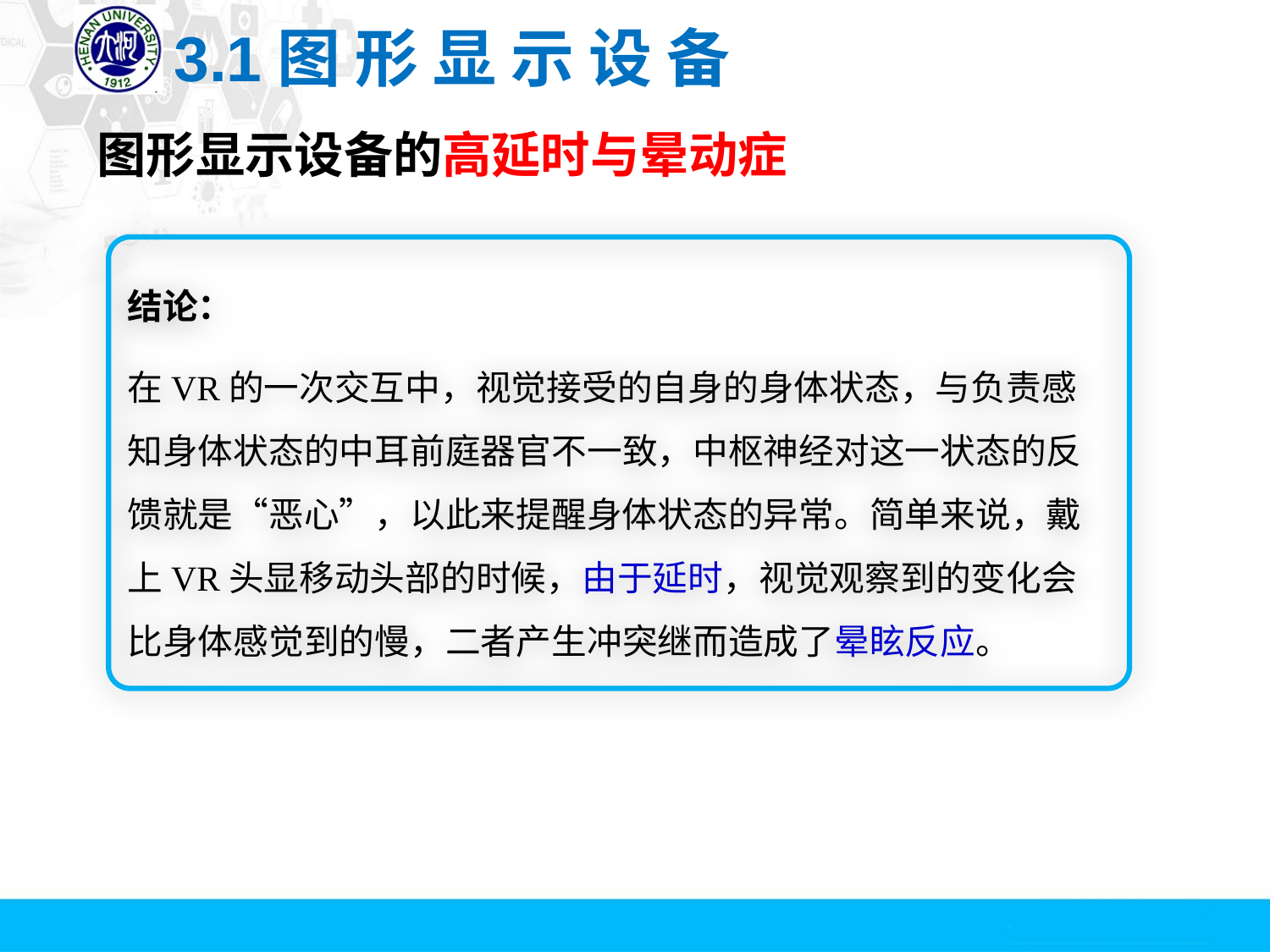

# 3.1图 形 显 示 设 备
图形显示设备的高延时与晕动症
结论：
在VR的一次交互中，视觉接受的自身的身体状态，与负责感知身体状态的中耳前庭器官不一致，中枢神经对这一状态的反馈就是“恶心”，以此来提醒身体状态的异常。简单来说，戴上VR头显移动头部的时候，由于延时，视觉观察到的变化会比身体感觉到的慢，二者产生冲突继而造成了晕眩反应。